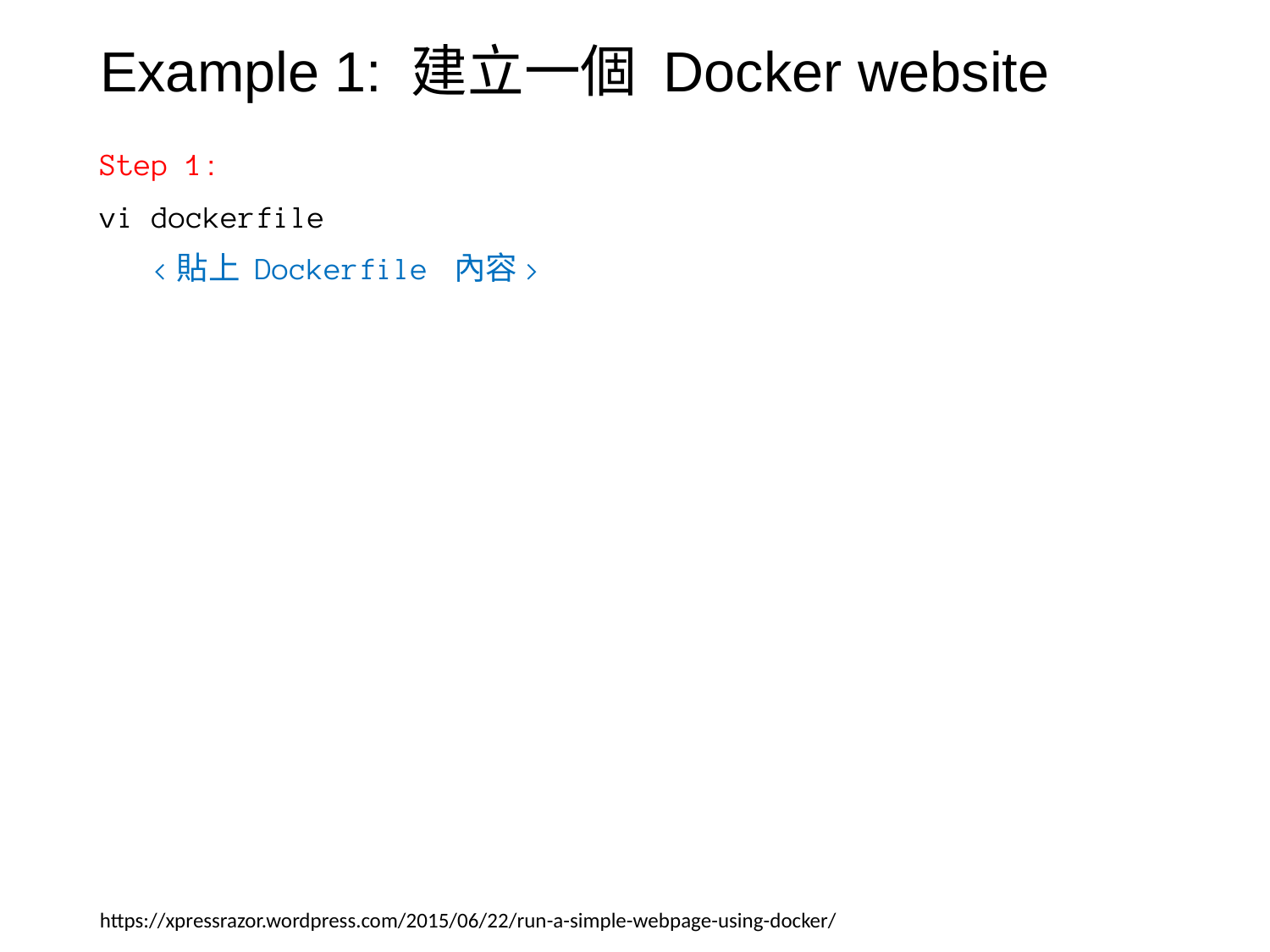

# Example 1: 建立一個 Docker website
Step 1:
vi dockerfile
   <貼上 Dockerfile 內容>

https://xpressrazor.wordpress.com/2015/06/22/run-a-simple-webpage-using-docker/